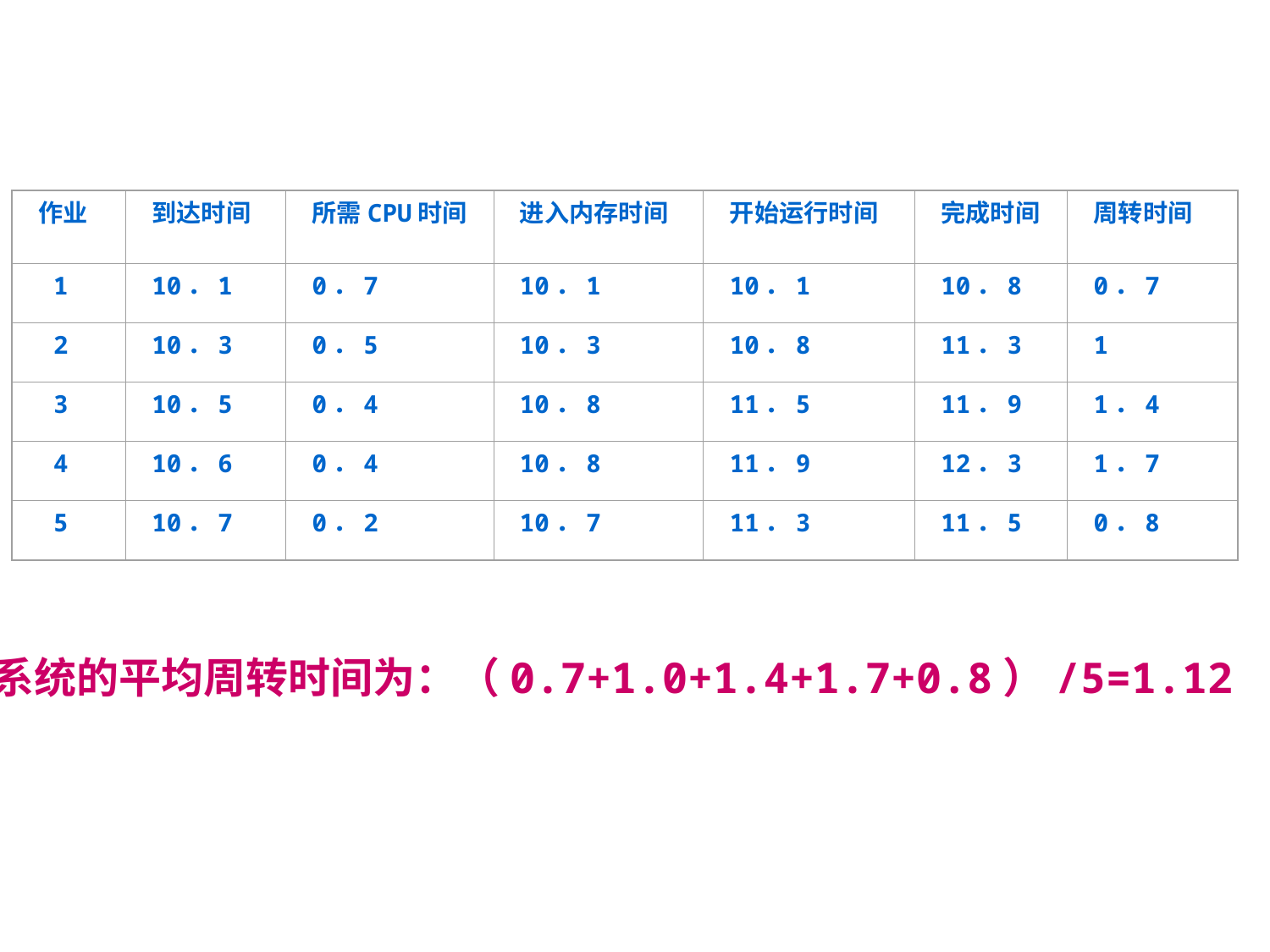

作业

到达时间

所需CPU时间

进入内存时间

开始运行时间

完成时间

周转时间

 1

10．1

0．7

10．1

10．1

10．8

0．7

 2

10．3

0．5

10．3

10．8

11．3

1

 3

10．5

0．4

10．8

11．5

11．9

1．4

 4

10．6

0．4

10．8

11．9

12．3

1．7

 5

10．7

0．2

10．7

11．3

11．5

0．8

系统的平均周转时间为：（0.7+1.0+1.4+1.7+0.8）/5=1.12